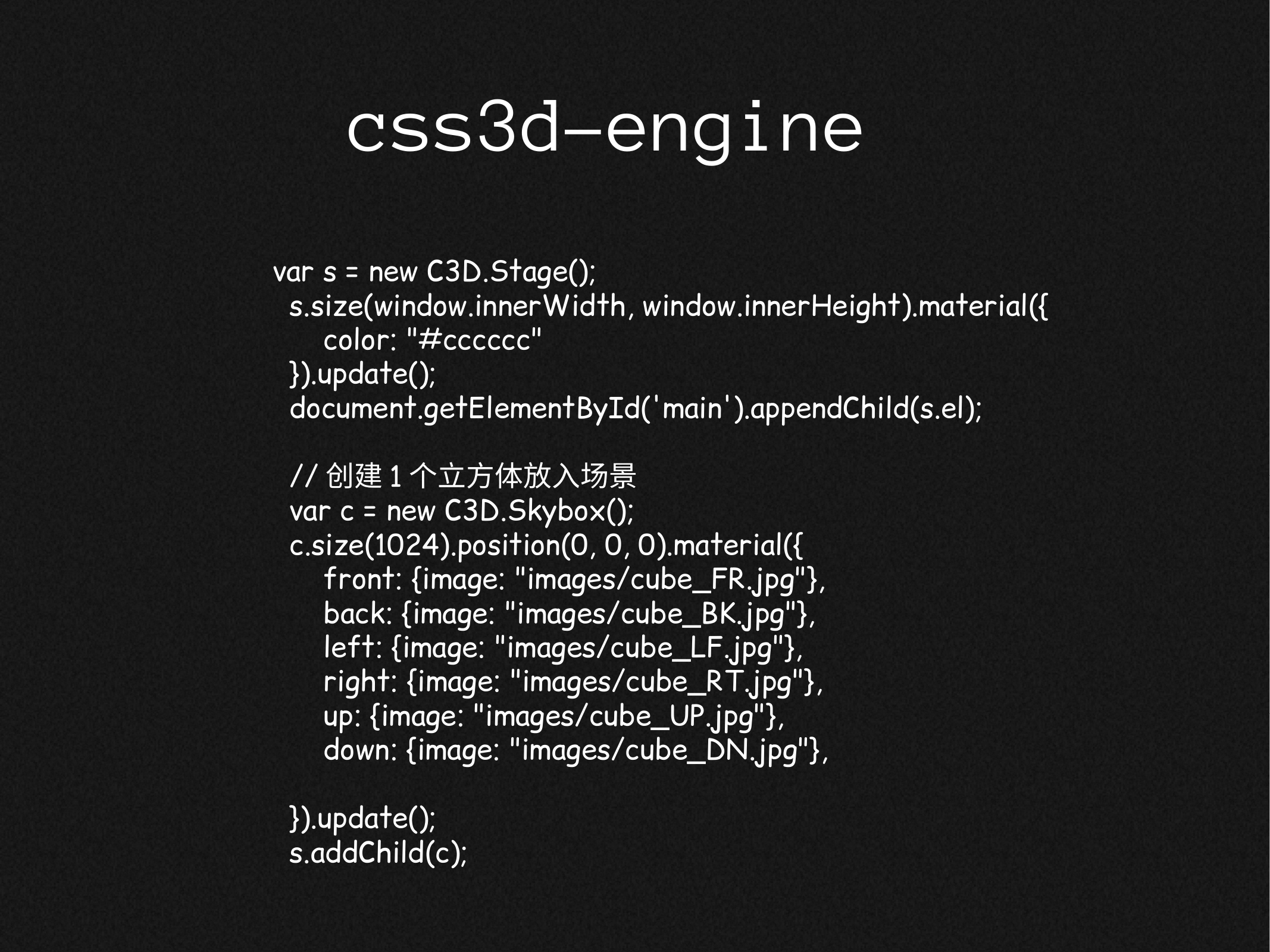

css3d-engine
  var s = new C3D.Stage();
    s.size(window.innerWidth, window.innerHeight).material({
        color: "#cccccc"
    }).update();
    document.getElementById('main').appendChild(s.el);

    //创建1个立方体放入场景
    var c = new C3D.Skybox();
    c.size(1024).position(0, 0, 0).material({
        front: {image: "images/cube_FR.jpg"},
        back: {image: "images/cube_BK.jpg"},
        left: {image: "images/cube_LF.jpg"},
        right: {image: "images/cube_RT.jpg"},
        up: {image: "images/cube_UP.jpg"},
        down: {image: "images/cube_DN.jpg"},

    }).update();
    s.addChild(c);